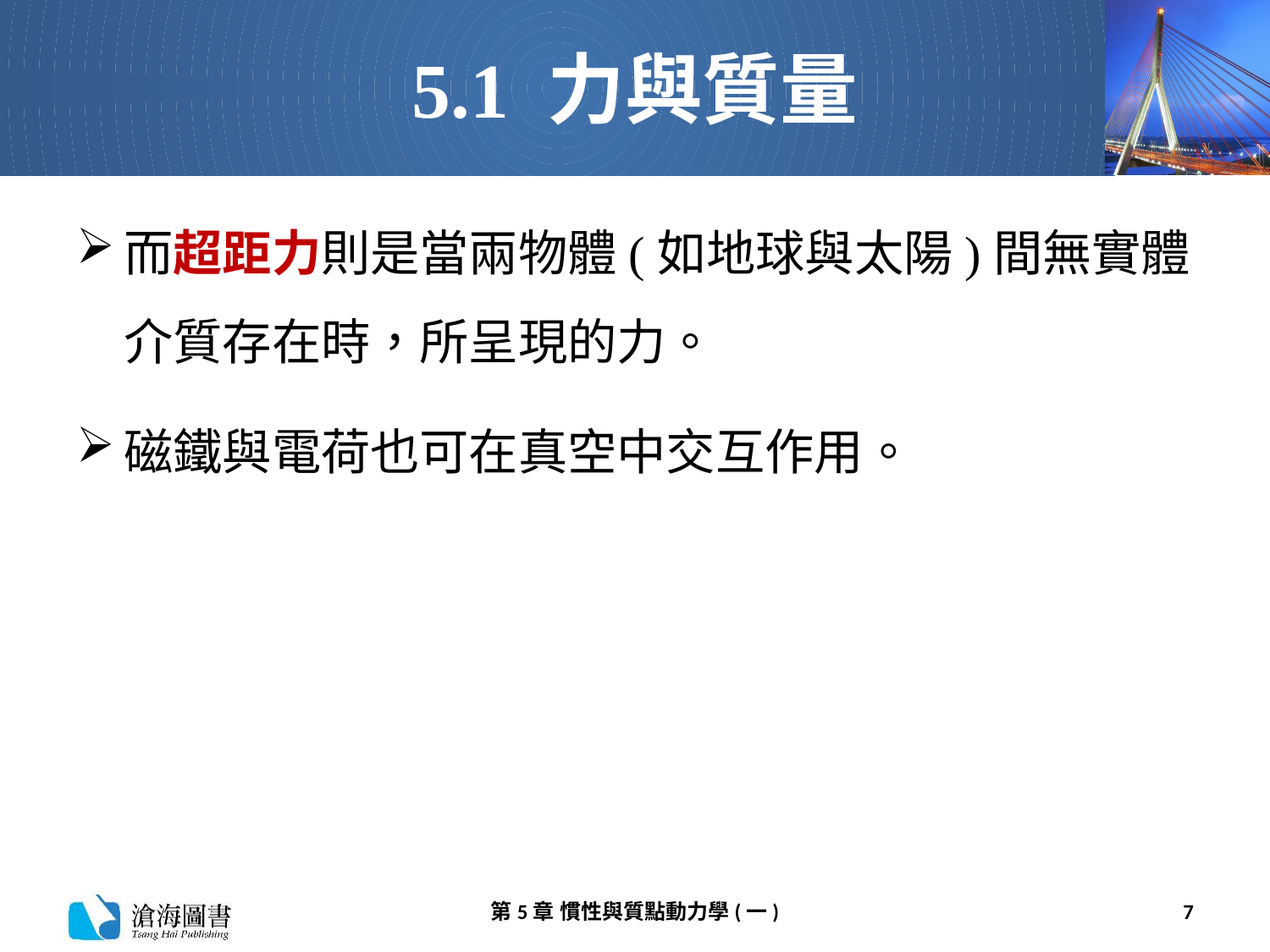

# 5.1 力與質量
而超距力則是當兩物體(如地球與太陽)間無實體介質存在時，所呈現的力。
磁鐵與電荷也可在真空中交互作用。
第5章 慣性與質點動力學(一)
7